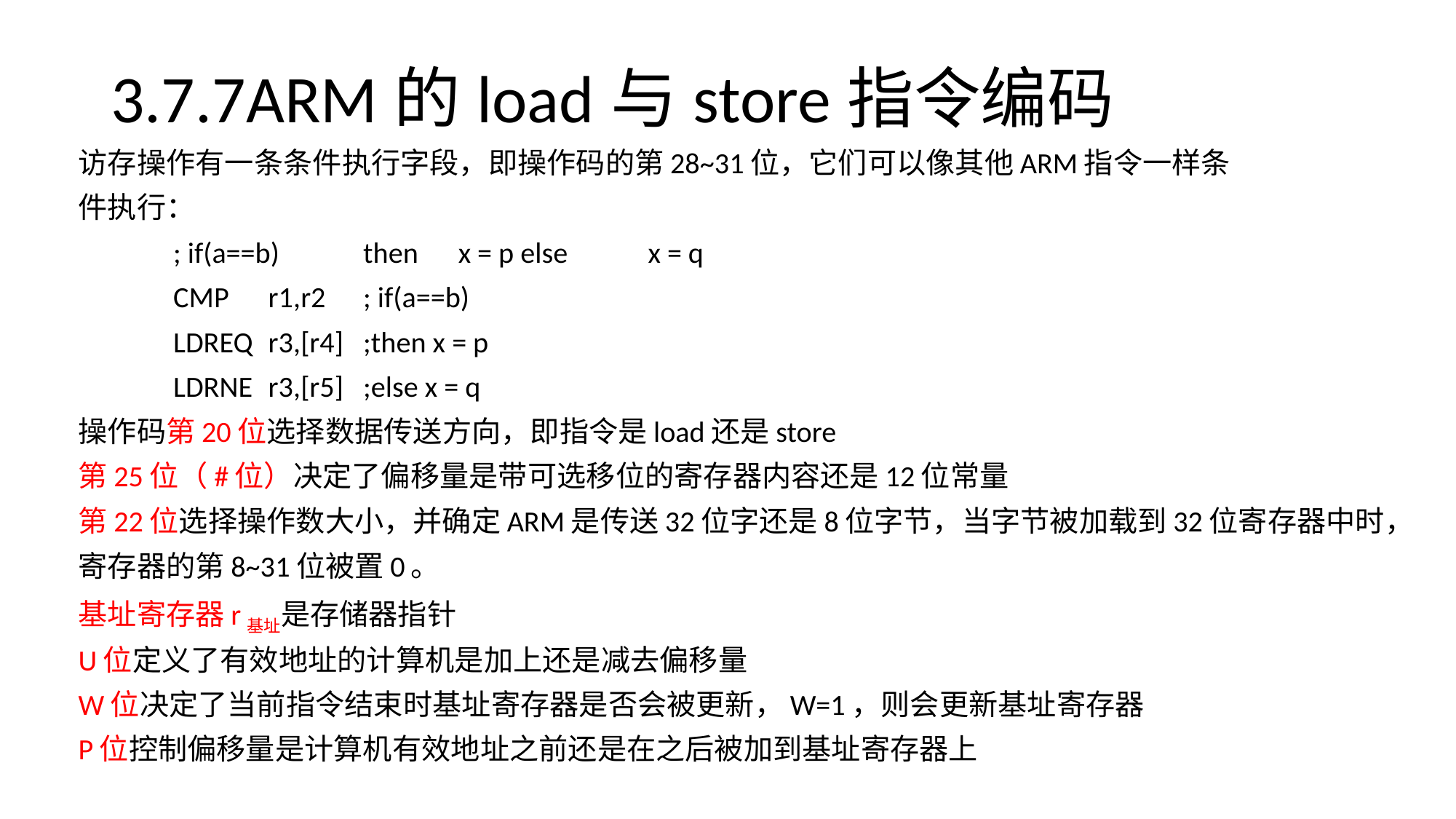

# 3.7.7ARM的load与store指令编码
访存操作有一条条件执行字段，即操作码的第28~31位，它们可以像其他ARM指令一样条
件执行：
				; if(a==b)	then	x = p else	x = q
		CMP	r1,r2	; if(a==b)
		LDREQ	r3,[r4]	;then x = p
		LDRNE	r3,[r5]	;else x = q
操作码第20位选择数据传送方向，即指令是load还是store
第25位（#位）决定了偏移量是带可选移位的寄存器内容还是12位常量
第22位选择操作数大小，并确定ARM是传送32位字还是8位字节，当字节被加载到32位寄存器中时，
寄存器的第8~31位被置0。
基址寄存器r基址是存储器指针
U位定义了有效地址的计算机是加上还是减去偏移量
W位决定了当前指令结束时基址寄存器是否会被更新，W=1，则会更新基址寄存器
P位控制偏移量是计算机有效地址之前还是在之后被加到基址寄存器上